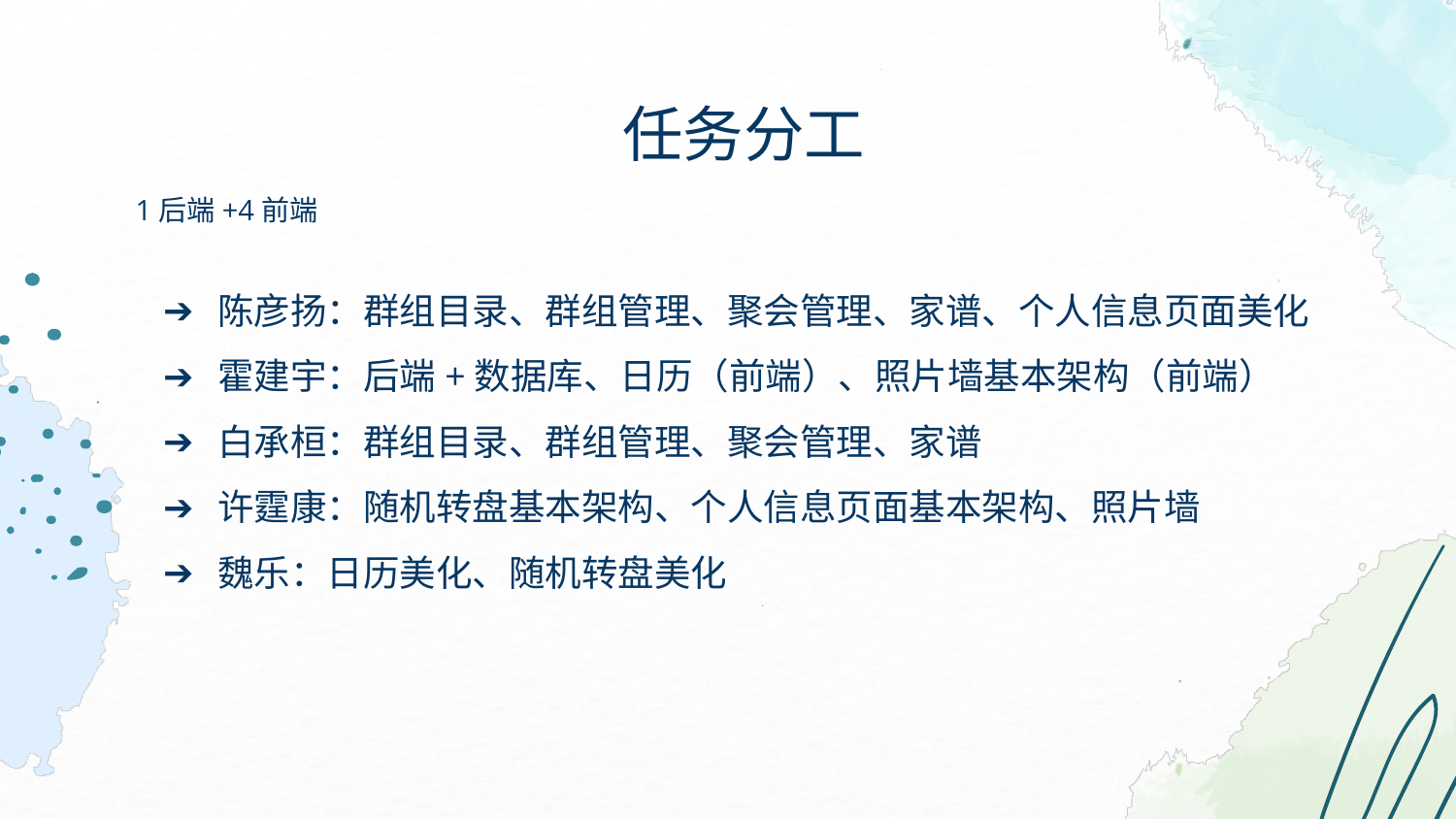

# 任务分工
1后端+4前端
陈彦扬：群组目录、群组管理、聚会管理、家谱、个人信息页面美化
霍建宇：后端+数据库、日历（前端）、照片墙基本架构（前端）
白承桓：群组目录、群组管理、聚会管理、家谱
许霆康：随机转盘基本架构、个人信息页面基本架构、照片墙
魏乐：日历美化、随机转盘美化